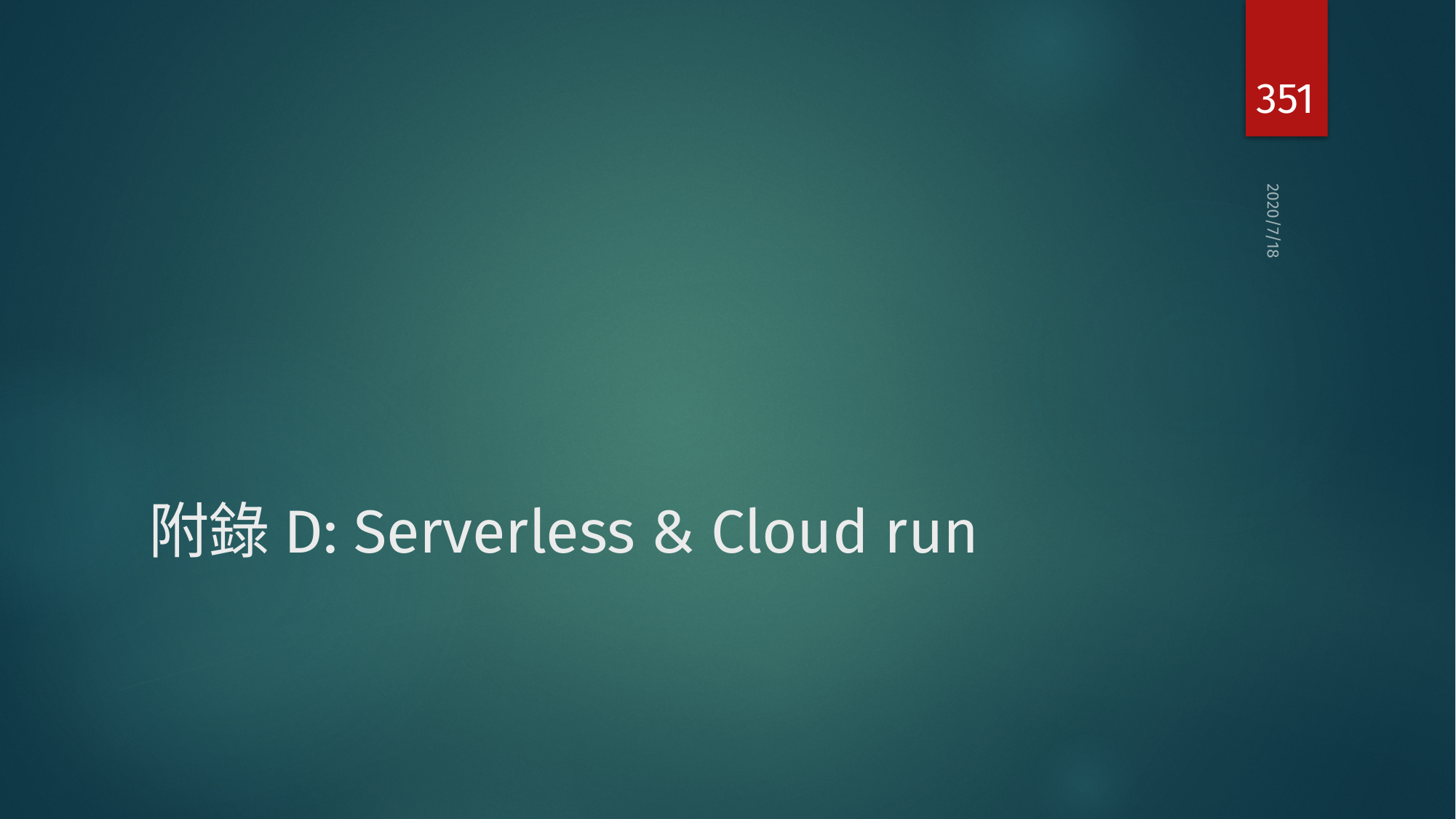

351
2020/7/18
# 附錄D: Serverless & Cloud run